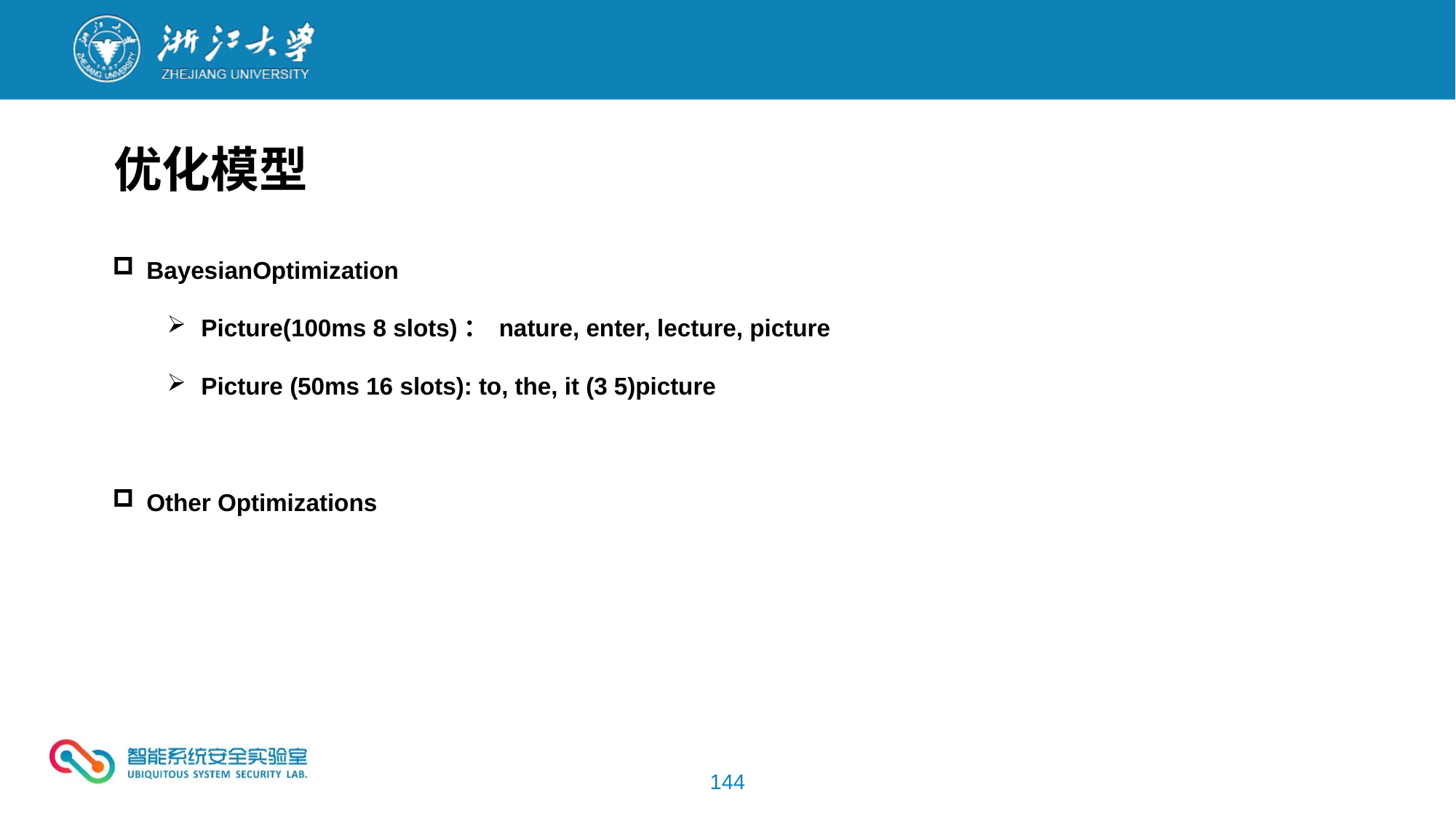

优化模型
BayesianOptimization
Picture(100ms 8 slots)： nature, enter, lecture, picture
Picture (50ms 16 slots): to, the, it (3 5)picture

Other Optimizations